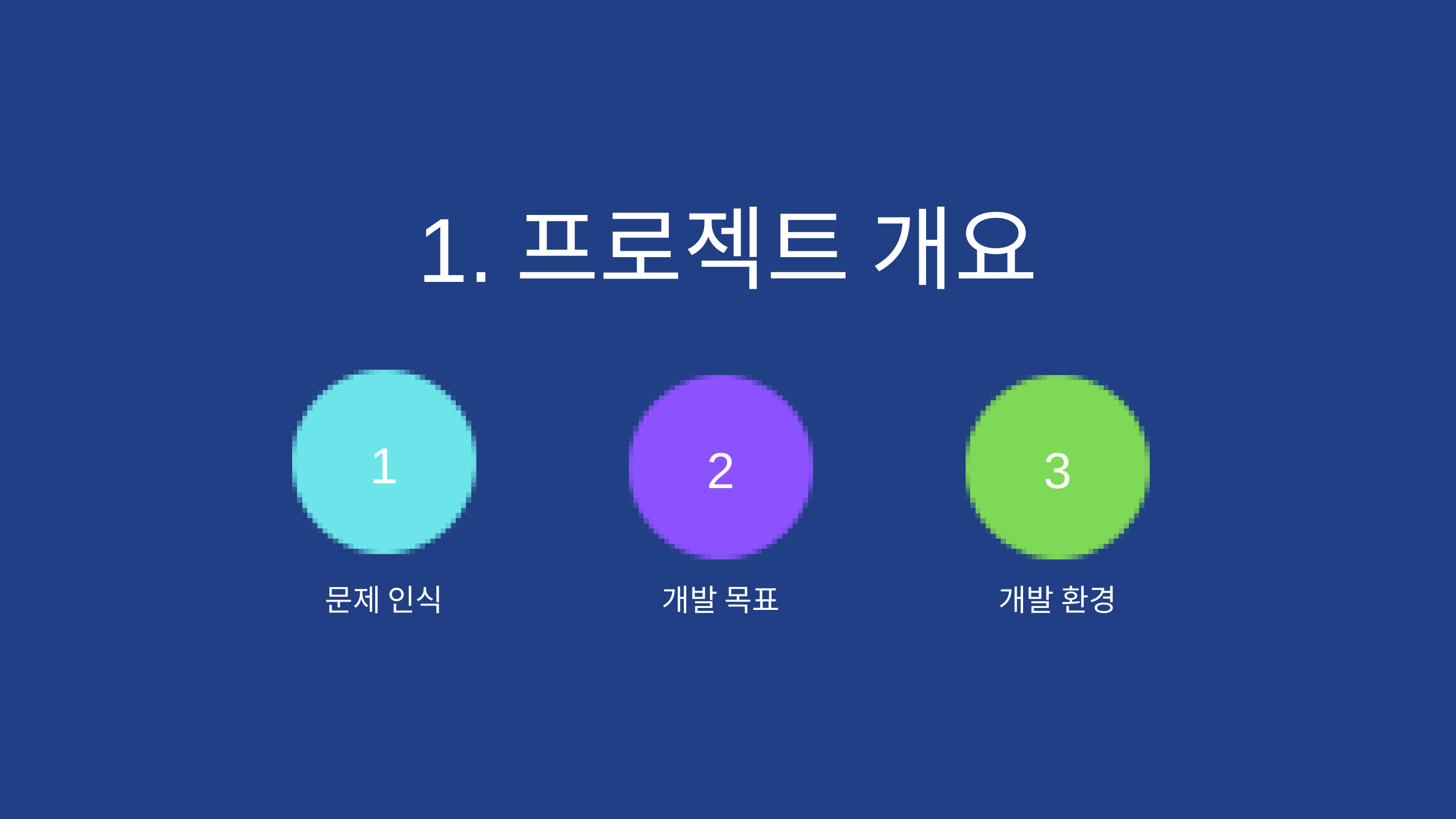

1.프로젝트 개요

1
2
3
문제 인식
개발 목표
개발 환경